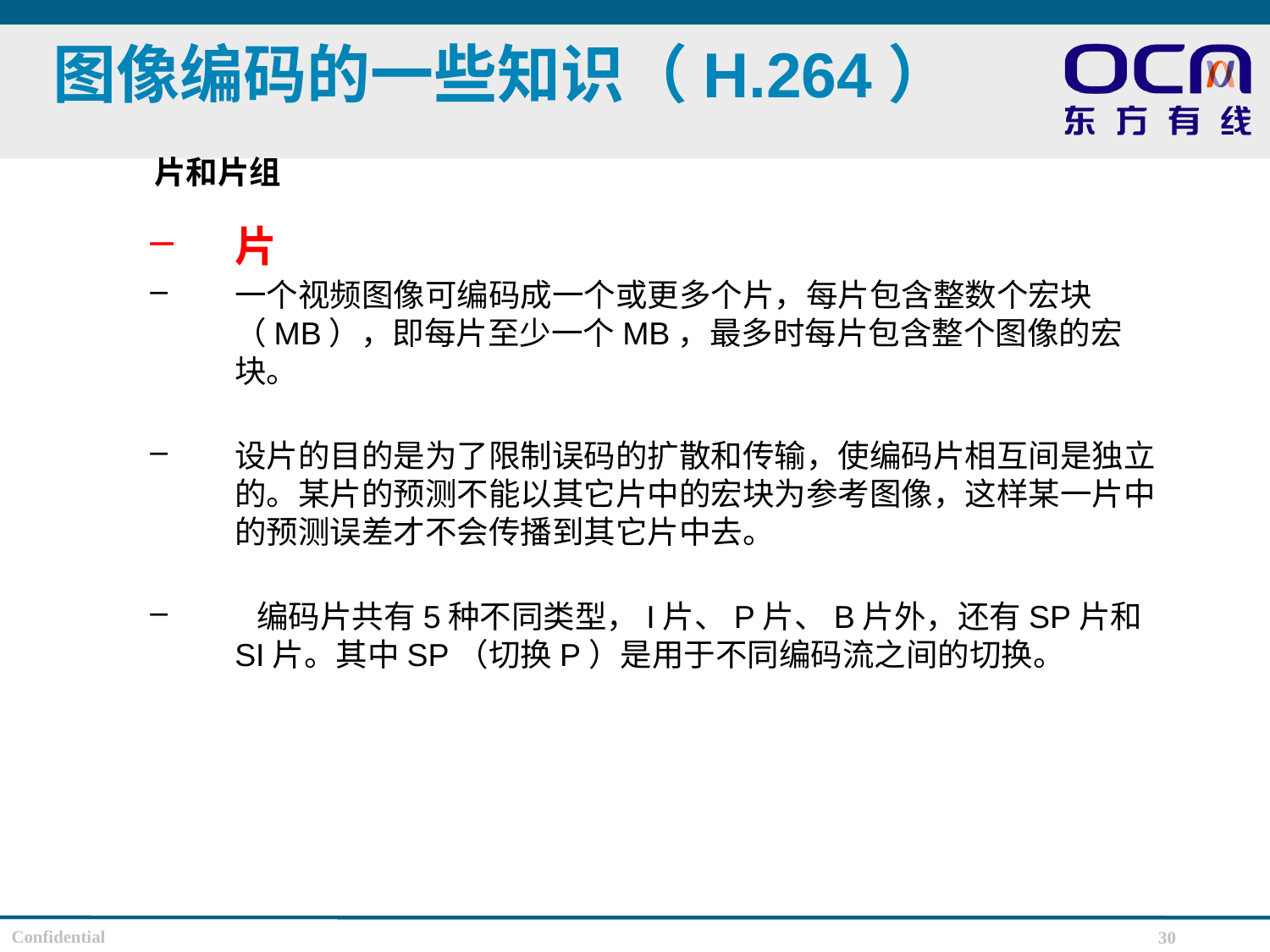

# 图像编码的一些知识（H.264）
 片和片组
片
一个视频图像可编码成一个或更多个片，每片包含整数个宏块（MB），即每片至少一个MB，最多时每片包含整个图像的宏块。

设片的目的是为了限制误码的扩散和传输，使编码片相互间是独立的。某片的预测不能以其它片中的宏块为参考图像，这样某一片中的预测误差才不会传播到其它片中去。

  编码片共有5种不同类型，I片、P片、B片外，还有SP片和SI片。其中SP（切换P）是用于不同编码流之间的切换。